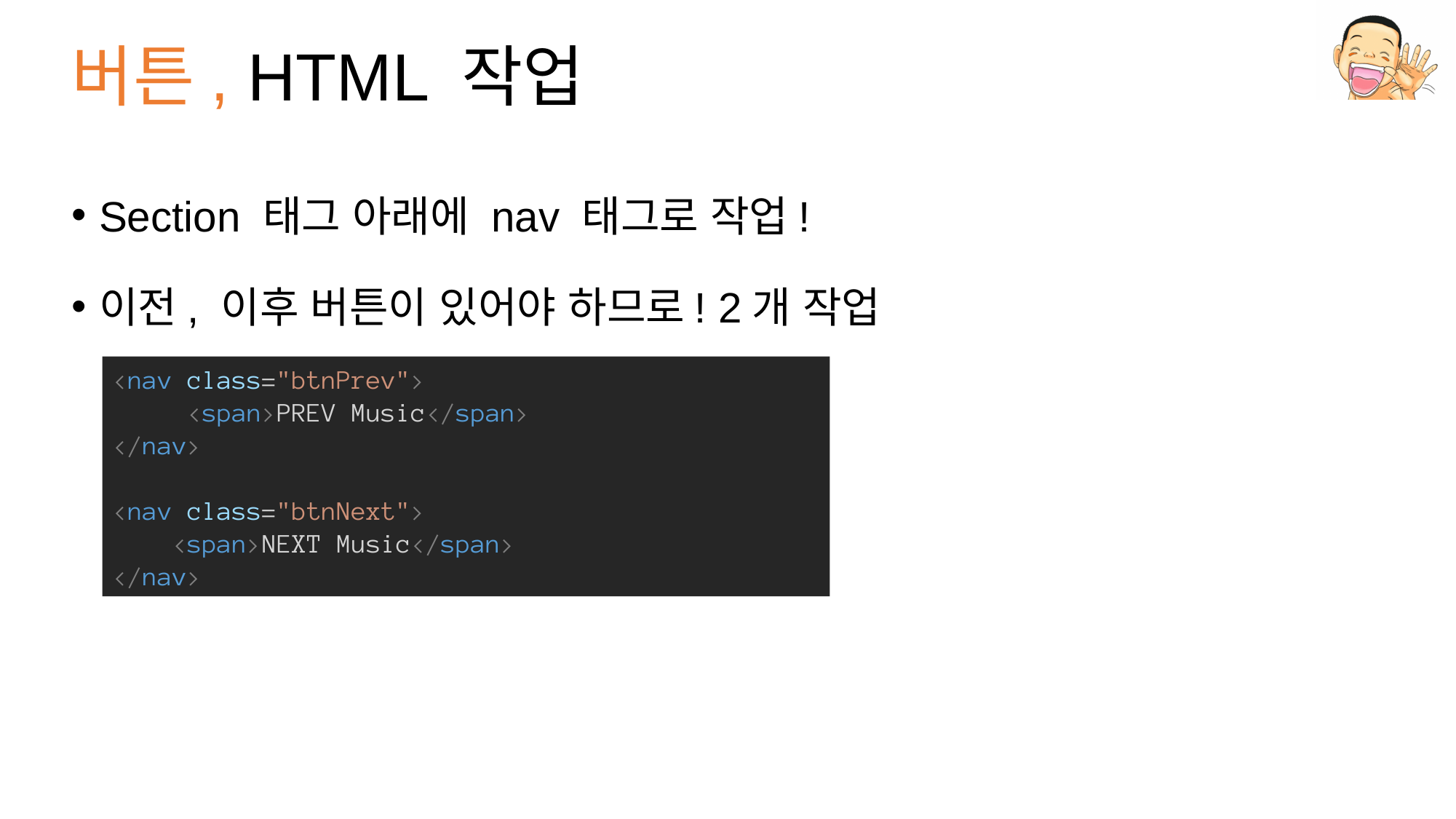

# 버튼, HTML 작업
Section 태그 아래에 nav 태그로 작업!
이전, 이후 버튼이 있어야 하므로! 2개 작업
<nav class="btnPrev">
     <span>PREV Music</span>
</nav>
<nav class="btnNext">
    <span>NEXT Music</span>
</nav>